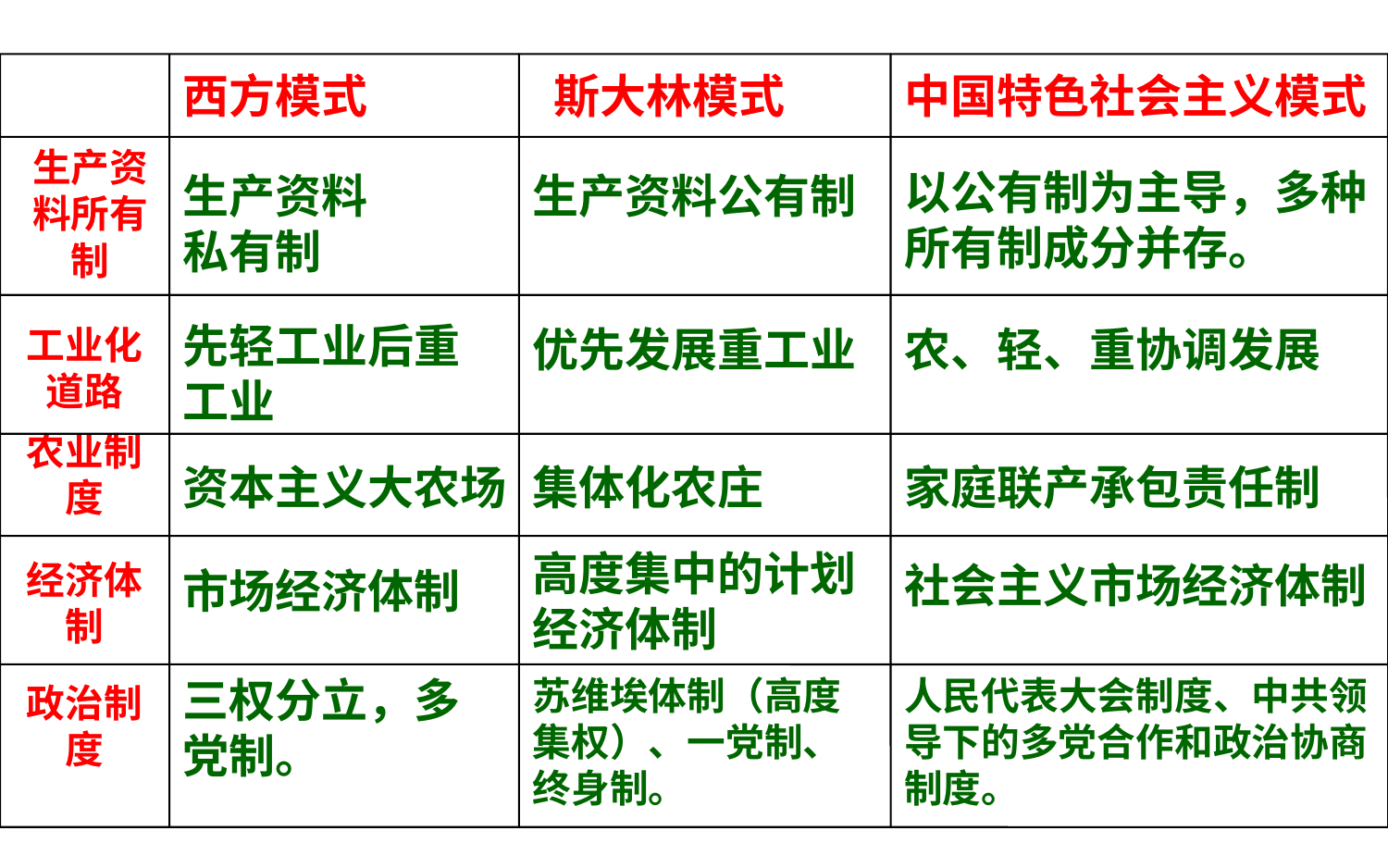

西方模式
 斯大林模式
中国特色社会主义模式

生产资料所有制
以公有制为主导，多种所有制成分并存。
生产资料私有制
生产资料公有制

先轻工业后重工业
优先发展重工业
农、轻、重协调发展
工业化道路
农业制度

资本主义大农场
集体化农庄
家庭联产承包责任制

高度集中的计划经济体制
经济体制
社会主义市场经济体制
市场经济体制

三权分立，多党制。
苏维埃体制（高度集权）、一党制、终身制。
人民代表大会制度、中共领导下的多党合作和政治协商制度。
政治制度